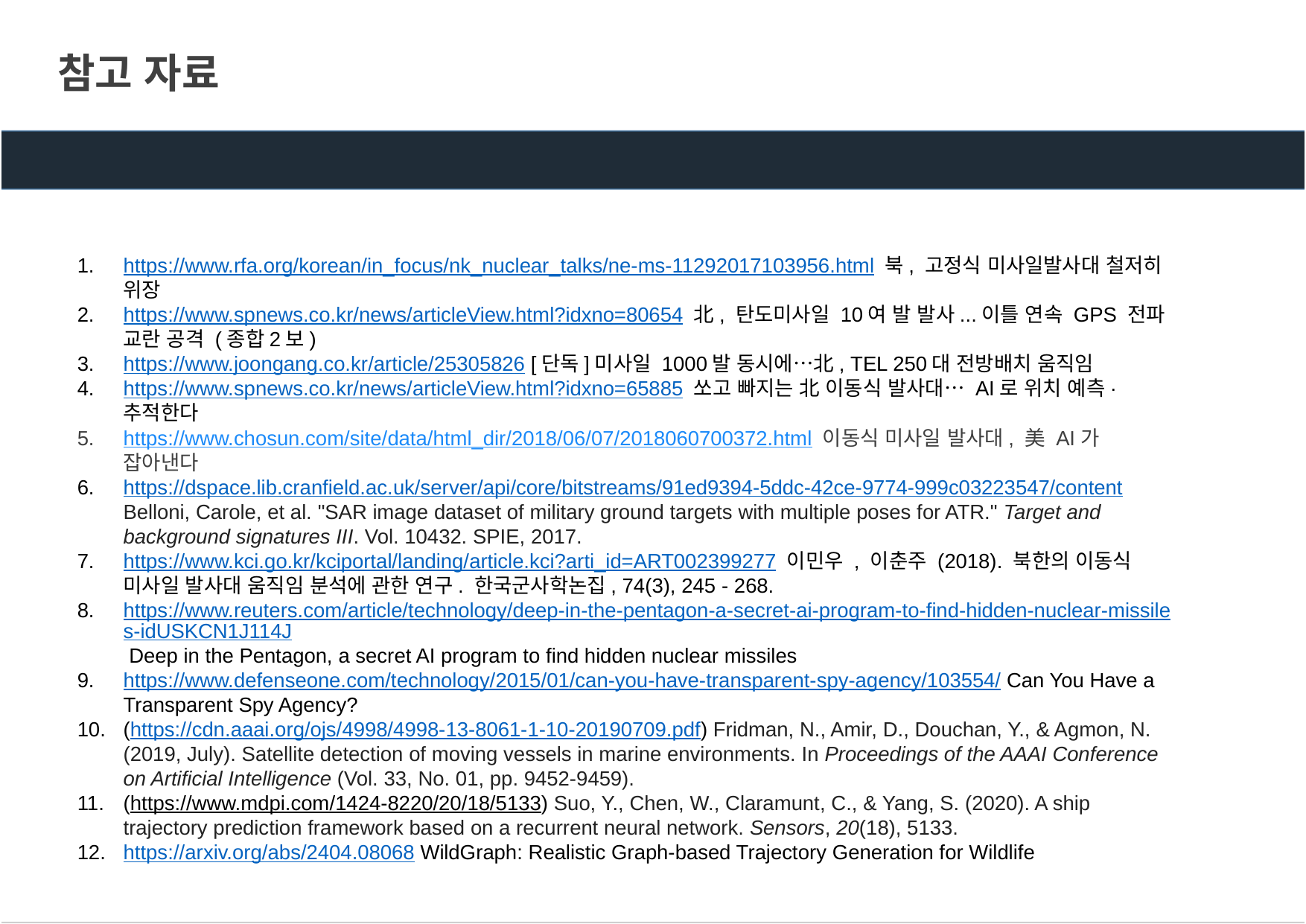

참고 자료
https://www.rfa.org/korean/in_focus/nk_nuclear_talks/ne-ms-11292017103956.html 북, 고정식 미사일발사대 철저히 위장
https://www.spnews.co.kr/news/articleView.html?idxno=80654 北, 탄도미사일 10여 발 발사...이틀 연속 GPS 전파 교란 공격 (종합2보)
https://www.joongang.co.kr/article/25305826 [단독]미사일 1000발 동시에…北, TEL 250대 전방배치 움직임
https://www.spnews.co.kr/news/articleView.html?idxno=65885 쏘고 빠지는 北 이동식 발사대… AI로 위치 예측·추적한다
https://www.chosun.com/site/data/html_dir/2018/06/07/2018060700372.html 이동식 미사일 발사대, 美 AI가 잡아낸다
https://dspace.lib.cranfield.ac.uk/server/api/core/bitstreams/91ed9394-5ddc-42ce-9774-999c03223547/content Belloni, Carole, et al. "SAR image dataset of military ground targets with multiple poses for ATR." Target and background signatures III. Vol. 10432. SPIE, 2017.
https://www.kci.go.kr/kciportal/landing/article.kci?arti_id=ART002399277 이민우 , 이춘주 (2018). 북한의 이동식 미사일 발사대 움직임 분석에 관한 연구. 한국군사학논집, 74(3), 245 - 268.
https://www.reuters.com/article/technology/deep-in-the-pentagon-a-secret-ai-program-to-find-hidden-nuclear-missiles-idUSKCN1J114J Deep in the Pentagon, a secret AI program to find hidden nuclear missiles
https://www.defenseone.com/technology/2015/01/can-you-have-transparent-spy-agency/103554/ Can You Have a Transparent Spy Agency?
(https://cdn.aaai.org/ojs/4998/4998-13-8061-1-10-20190709.pdf) Fridman, N., Amir, D., Douchan, Y., & Agmon, N. (2019, July). Satellite detection of moving vessels in marine environments. In Proceedings of the AAAI Conference on Artificial Intelligence (Vol. 33, No. 01, pp. 9452-9459).
(https://www.mdpi.com/1424-8220/20/18/5133) Suo, Y., Chen, W., Claramunt, C., & Yang, S. (2020). A ship trajectory prediction framework based on a recurrent neural network. Sensors, 20(18), 5133.
https://arxiv.org/abs/2404.08068 WildGraph: Realistic Graph-based Trajectory Generation for Wildlife